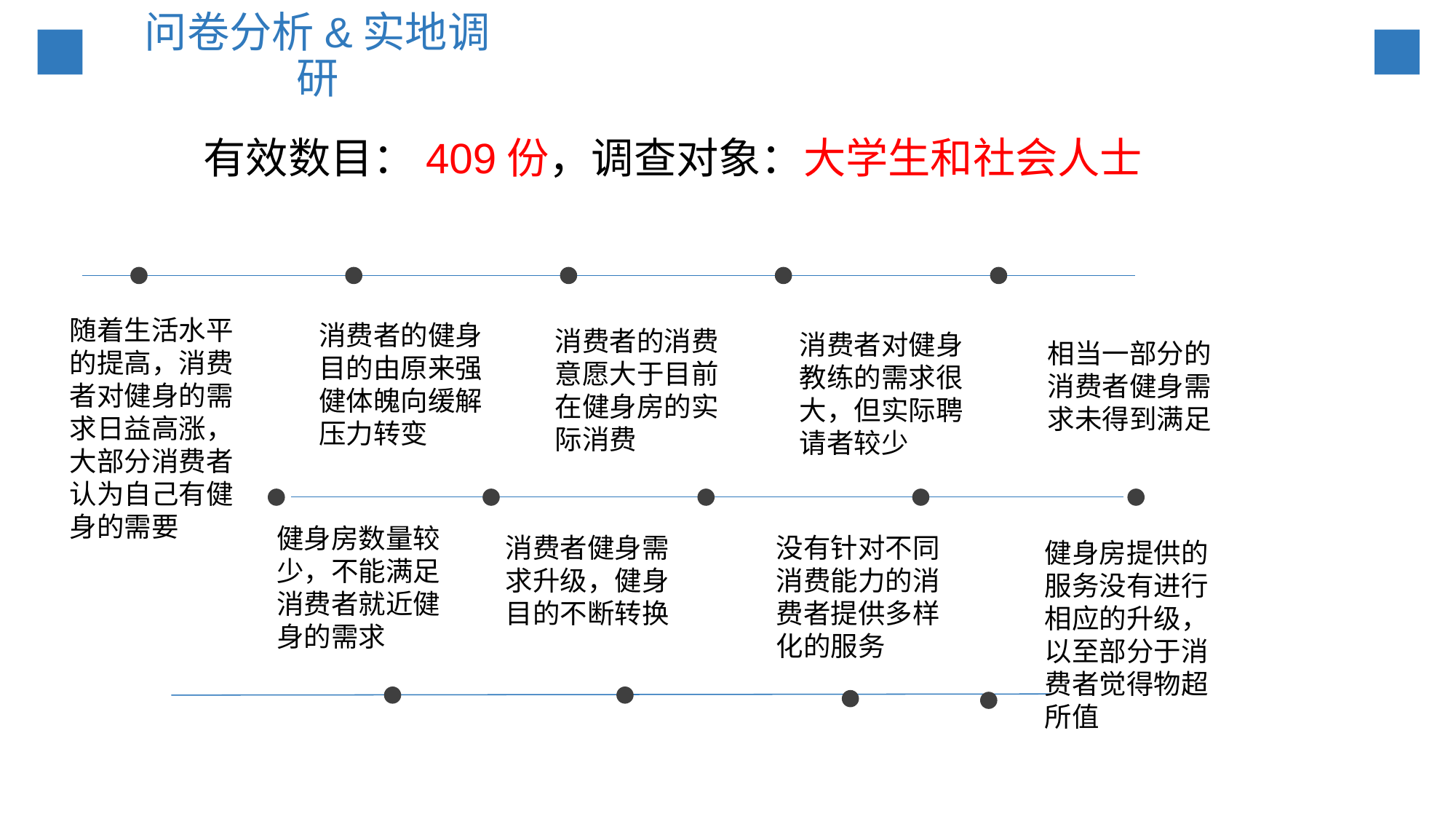

# 问卷分析&实地调研
有效数目：409份，调查对象：大学生和社会人士

随着生活水平的提高，消费者对健身的需求日益高涨，大部分消费者认为自己有健身的需要
消费者的健身目的由原来强健体魄向缓解压力转变
消费者的消费意愿大于目前在健身房的实际消费
消费者对健身教练的需求很大，但实际聘请者较少
相当一部分的消费者健身需求未得到满足

健身房数量较少，不能满足消费者就近健身的需求
消费者健身需求升级，健身目的不断转换
没有针对不同消费能力的消费者提供多样化的服务
健身房提供的服务没有进行相应的升级，以至部分于消费者觉得物超所值